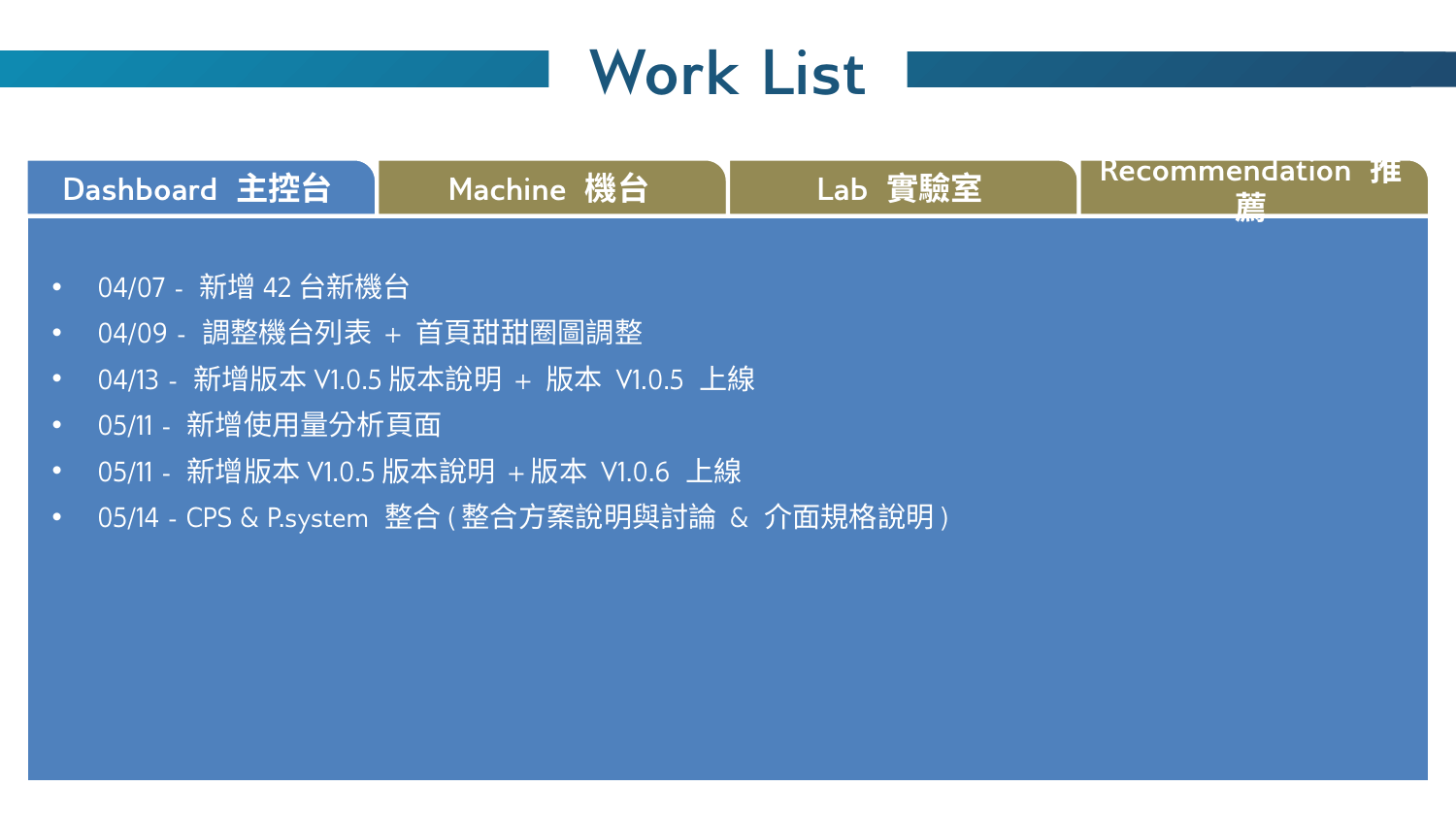

Work List
Dashboard 主控台
Machine 機台
Lab 實驗室
Recommendation 推薦

04/07 - 新增42台新機台
04/09 - 調整機台列表 + 首頁甜甜圈圖調整
04/13 - 新增版本V1.0.5版本說明 + 版本 V1.0.5 上線
05/11 - 新增使用量分析頁面
05/11 - 新增版本V1.0.5版本說明 +版本 V1.0.6 上線
05/14 - CPS & P.system 整合(整合方案說明與討論 & 介面規格說明)